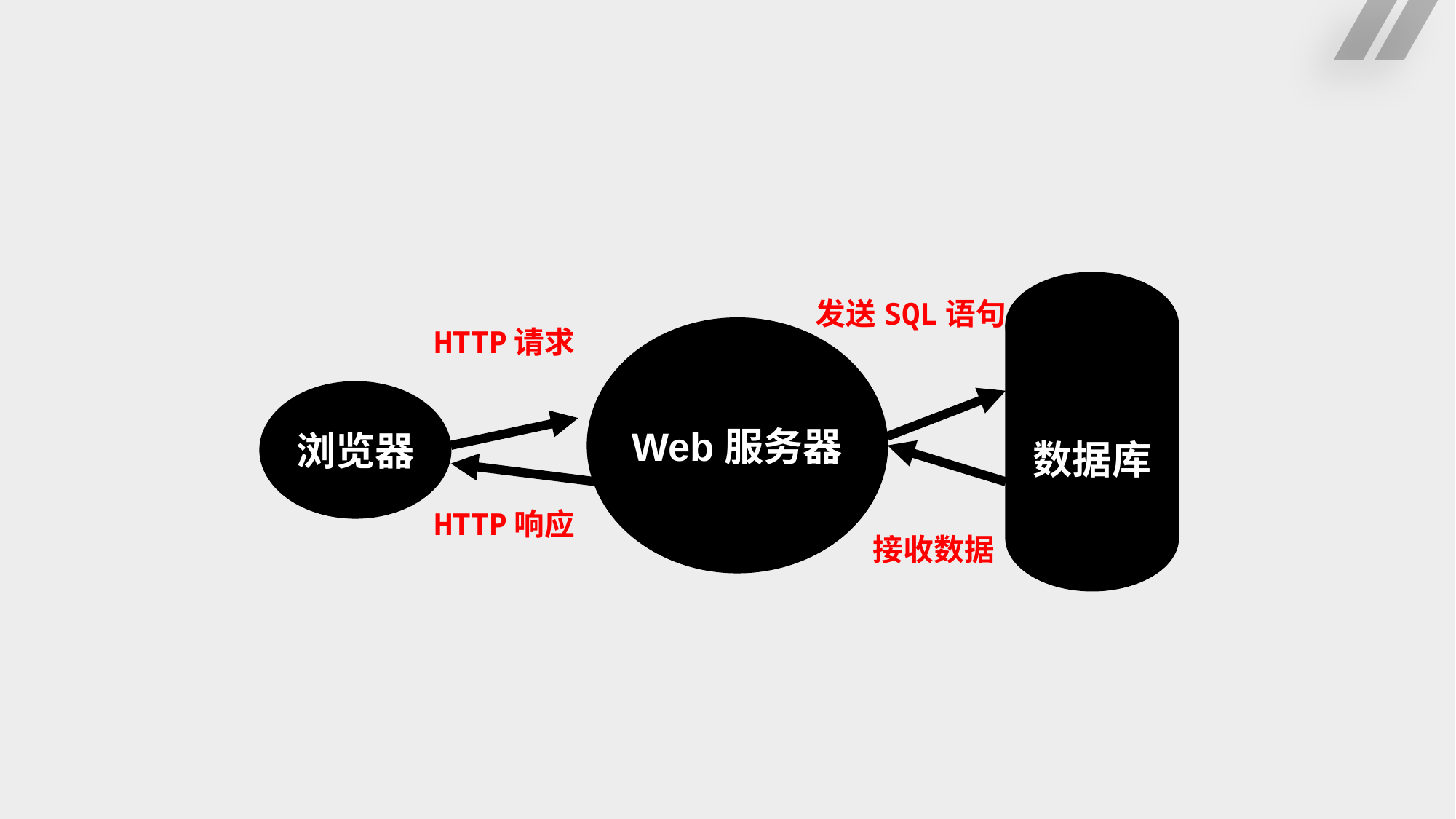

#

数据库
发送SQL语句
HTTP请求
Web服务器
浏览器

HTTP响应
接收数据